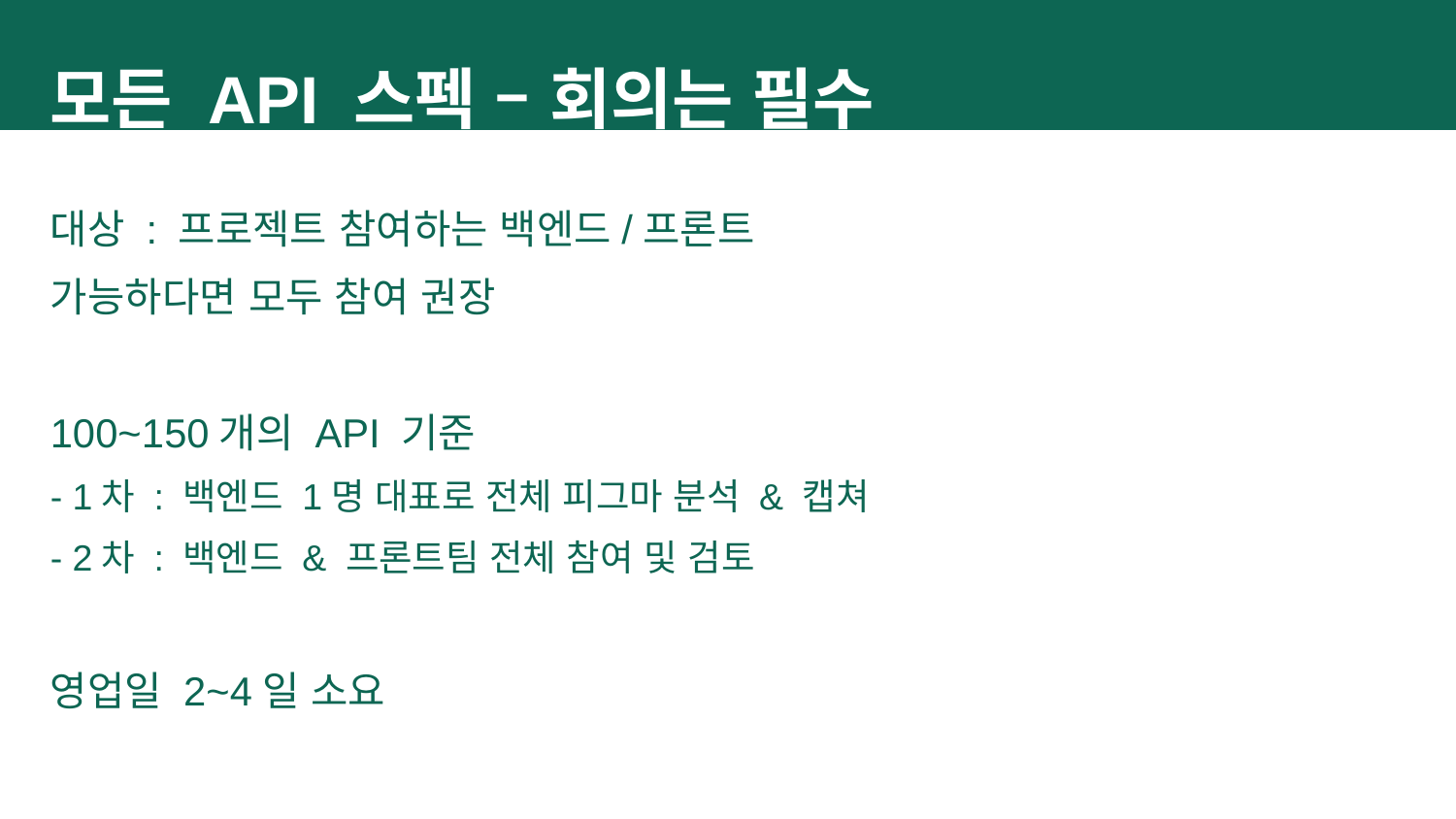

모든 API 스펙 – 회의는 필수
대상 : 프로젝트 참여하는 백엔드/프론트
가능하다면 모두 참여 권장

100~150개의 API 기준
- 1차 : 백엔드 1명 대표로 전체 피그마 분석 & 캡쳐
- 2차 : 백엔드 & 프론트팀 전체 참여 및 검토

영업일 2~4일 소요